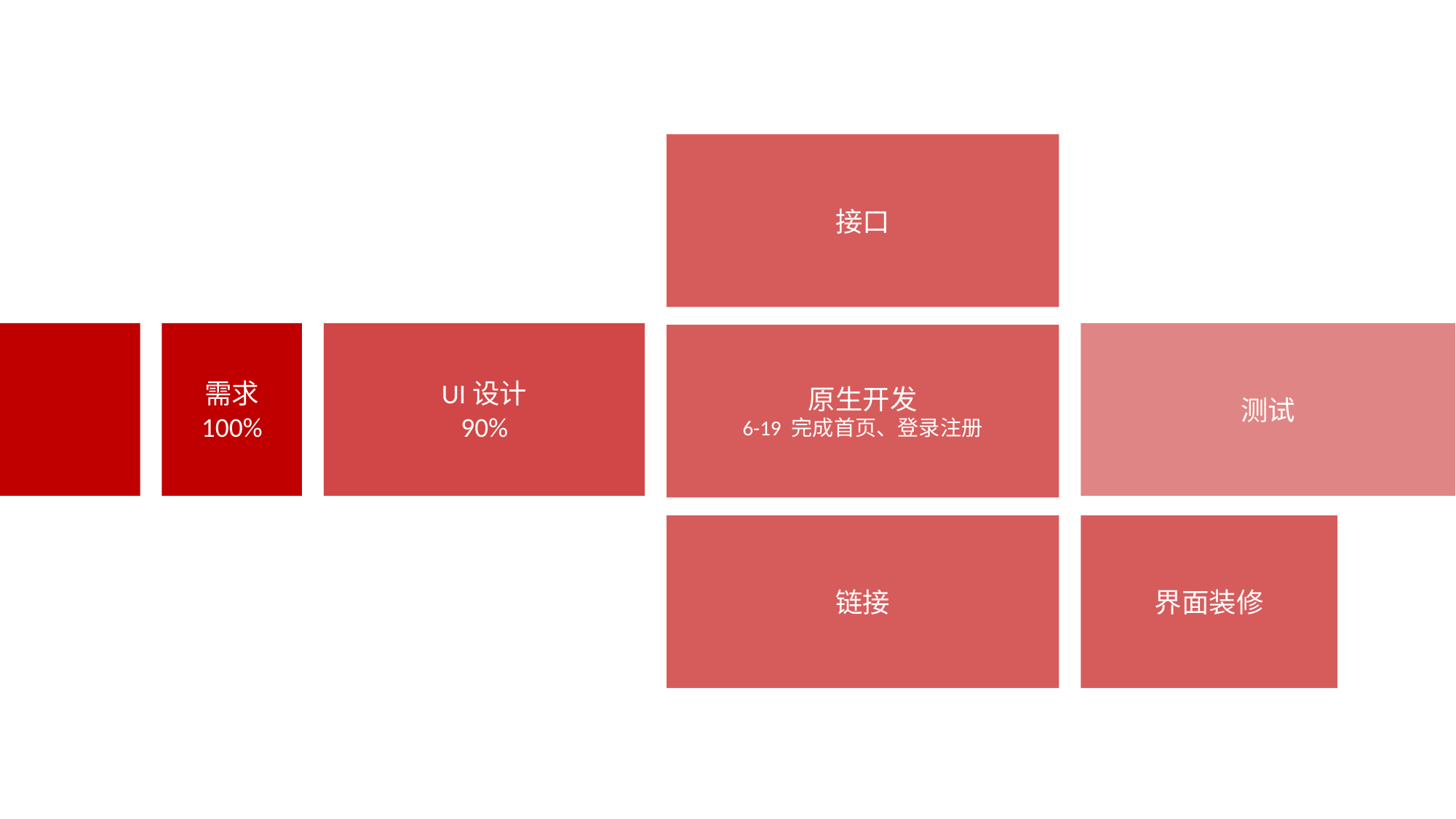

接口

需求
100%
UI设计
90%
测试
原生开发
6-19 完成首页、登录注册
链接
界面装修